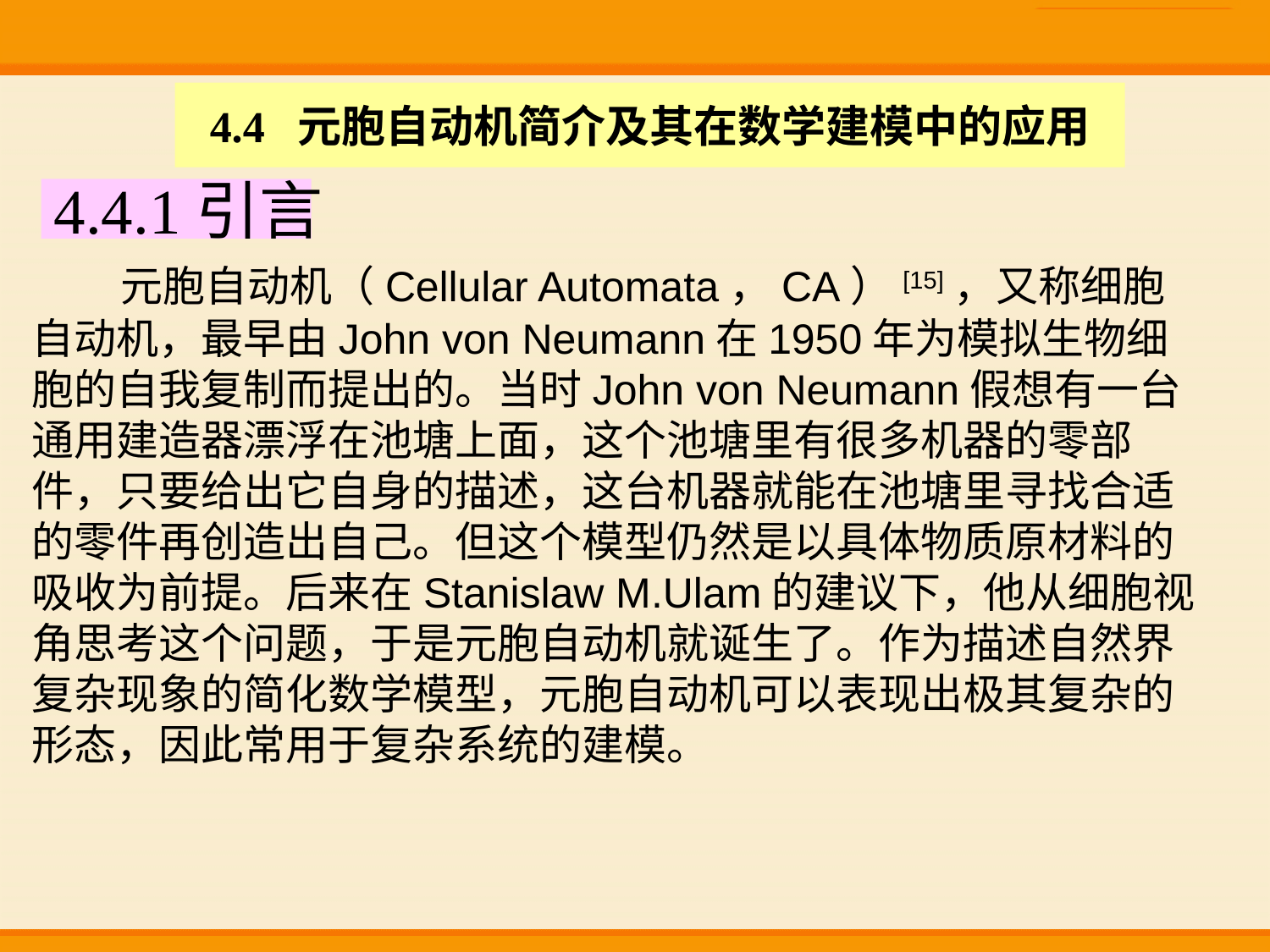

4.4  元胞自动机简介及其在数学建模中的应用
4.4.1引言
       元胞自动机（Cellular Automata，CA）[15]，又称细胞自动机，最早由John von Neumann在1950年为模拟生物细胞的自我复制而提出的。当时John von Neumann假想有一台通用建造器漂浮在池塘上面，这个池塘里有很多机器的零部件，只要给出它自身的描述，这台机器就能在池塘里寻找合适的零件再创造出自己。但这个模型仍然是以具体物质原材料的吸收为前提。后来在Stanislaw M.Ulam的建议下，他从细胞视角思考这个问题，于是元胞自动机就诞生了。作为描述自然界复杂现象的简化数学模型，元胞自动机可以表现出极其复杂的形态，因此常用于复杂系统的建模。